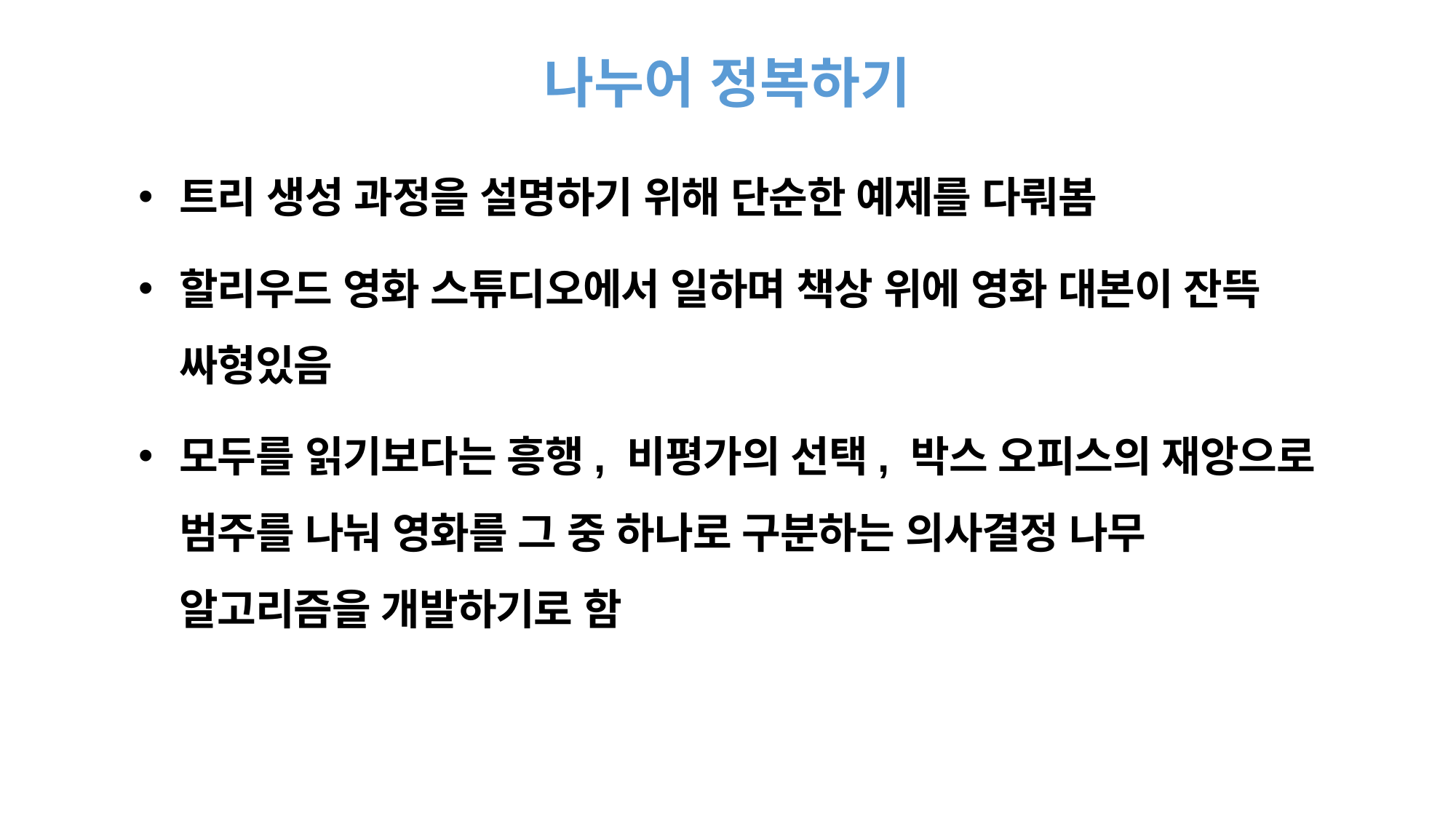

# 나누어 정복하기
트리 생성 과정을 설명하기 위해 단순한 예제를 다뤄봄
할리우드 영화 스튜디오에서 일하며 책상 위에 영화 대본이 잔뜩 싸형있음
모두를 읽기보다는 흥행, 비평가의 선택, 박스 오피스의 재앙으로 범주를 나눠 영화를 그 중 하나로 구분하는 의사결정 나무 알고리즘을 개발하기로 함